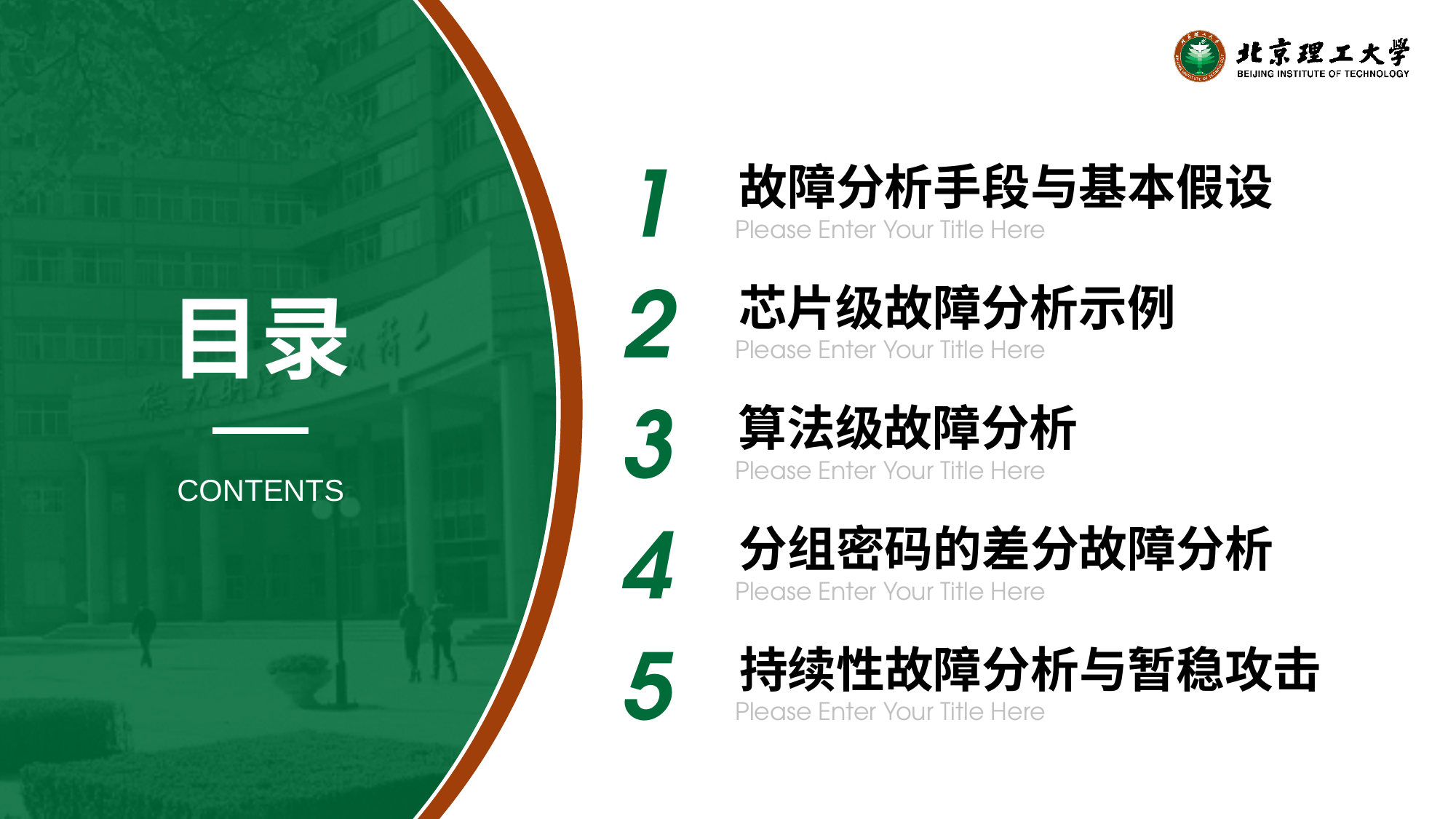

1
故障分析手段与基本假设
Please Enter Your Title Here
2
芯片级故障分析示例
Please Enter Your Title Here
目录
3
算法级故障分析
Please Enter Your Title Here
CONTENTS
4
分组密码的差分故障分析
Please Enter Your Title Here
5
持续性故障分析与暂稳攻击
Please Enter Your Title Here